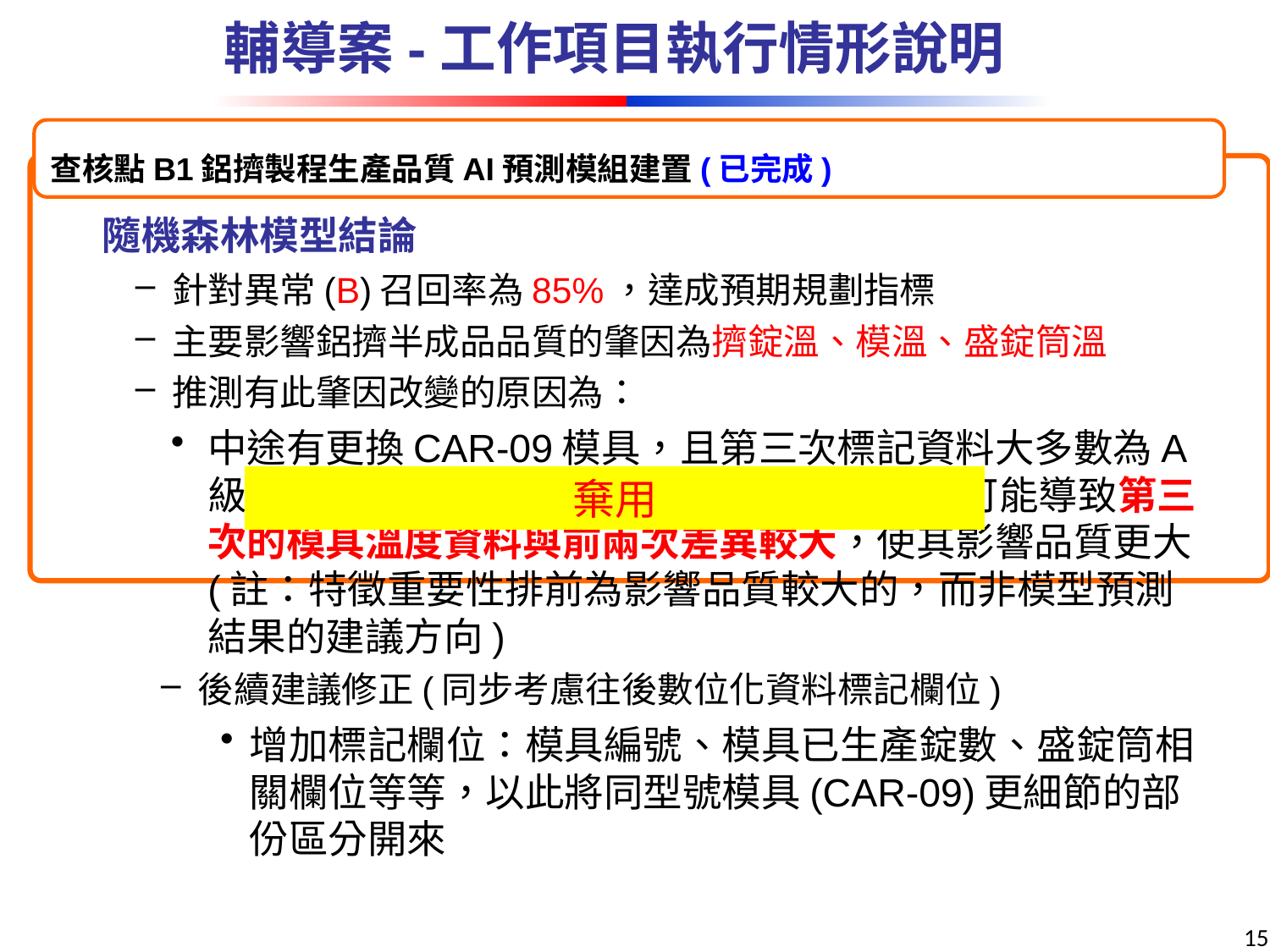

輔導案-工作項目執行情形說明
查核點B1鋁擠製程生產品質AI預測模組建置(已完成)

隨機森林模型結論
針對異常(B)召回率為85%，達成預期規劃指標
主要影響鋁擠半成品品質的肇因為擠錠溫、模溫、盛錠筒溫
推測有此肇因改變的原因為：
中途有更換CAR-09模具，且第三次標記資料大多數為A級，而前兩次標記資料大多數為B級，因此可能導致第三次的模具溫度資料與前兩次差異較大，使其影響品質更大(註：特徵重要性排前為影響品質較大的，而非模型預測結果的建議方向)
後續建議修正(同步考慮往後數位化資料標記欄位)
增加標記欄位：模具編號、模具已生產錠數、盛錠筒相關欄位等等，以此將同型號模具(CAR-09)更細節的部份區分開來
棄用